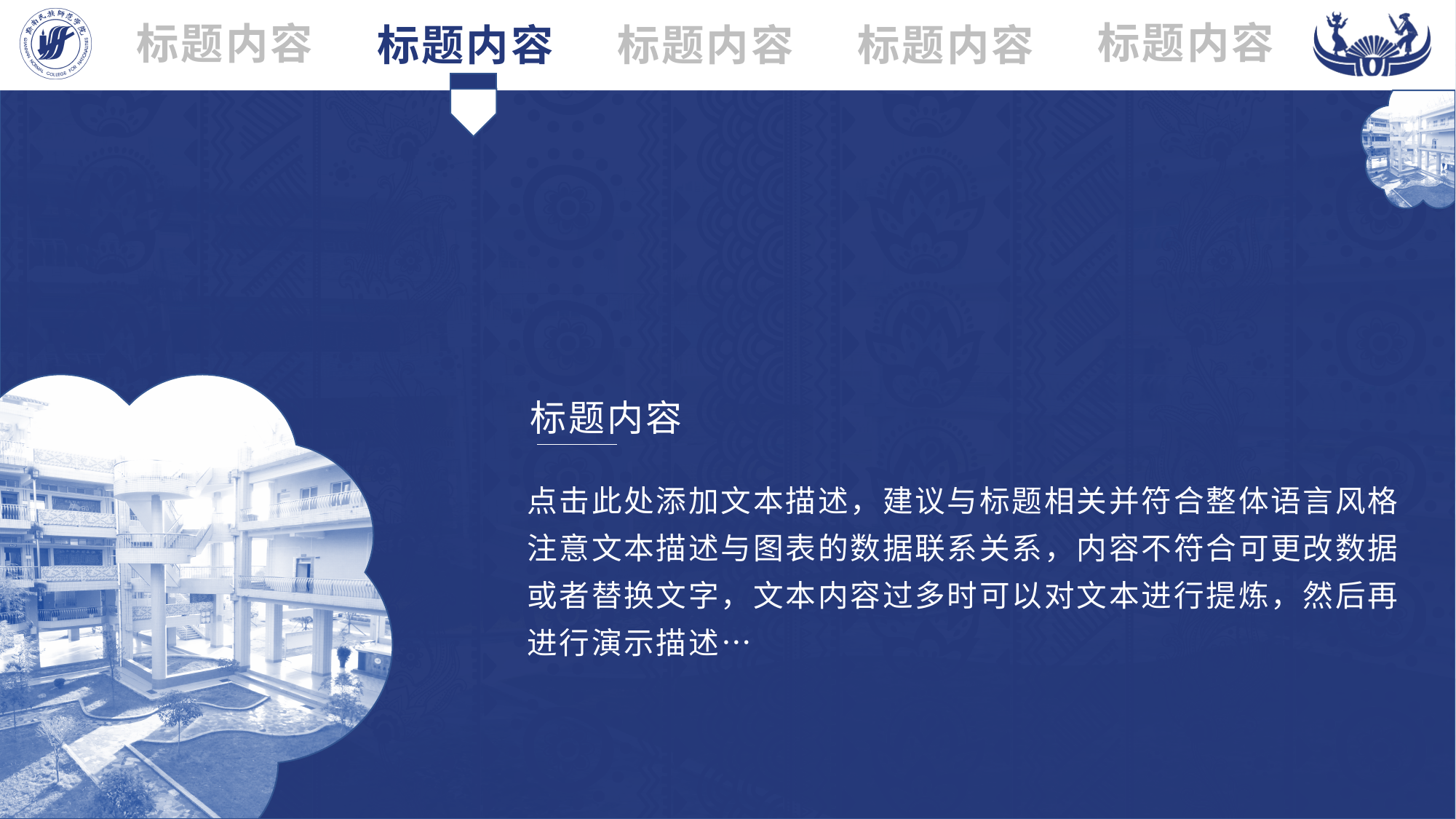

标题内容
标题内容
标题内容
标题内容
标题内容

标题内容
点击此处添加文本描述，建议与标题相关并符合整体语言风格注意文本描述与图表的数据联系关系，内容不符合可更改数据或者替换文字，文本内容过多时可以对文本进行提炼，然后再进行演示描述…